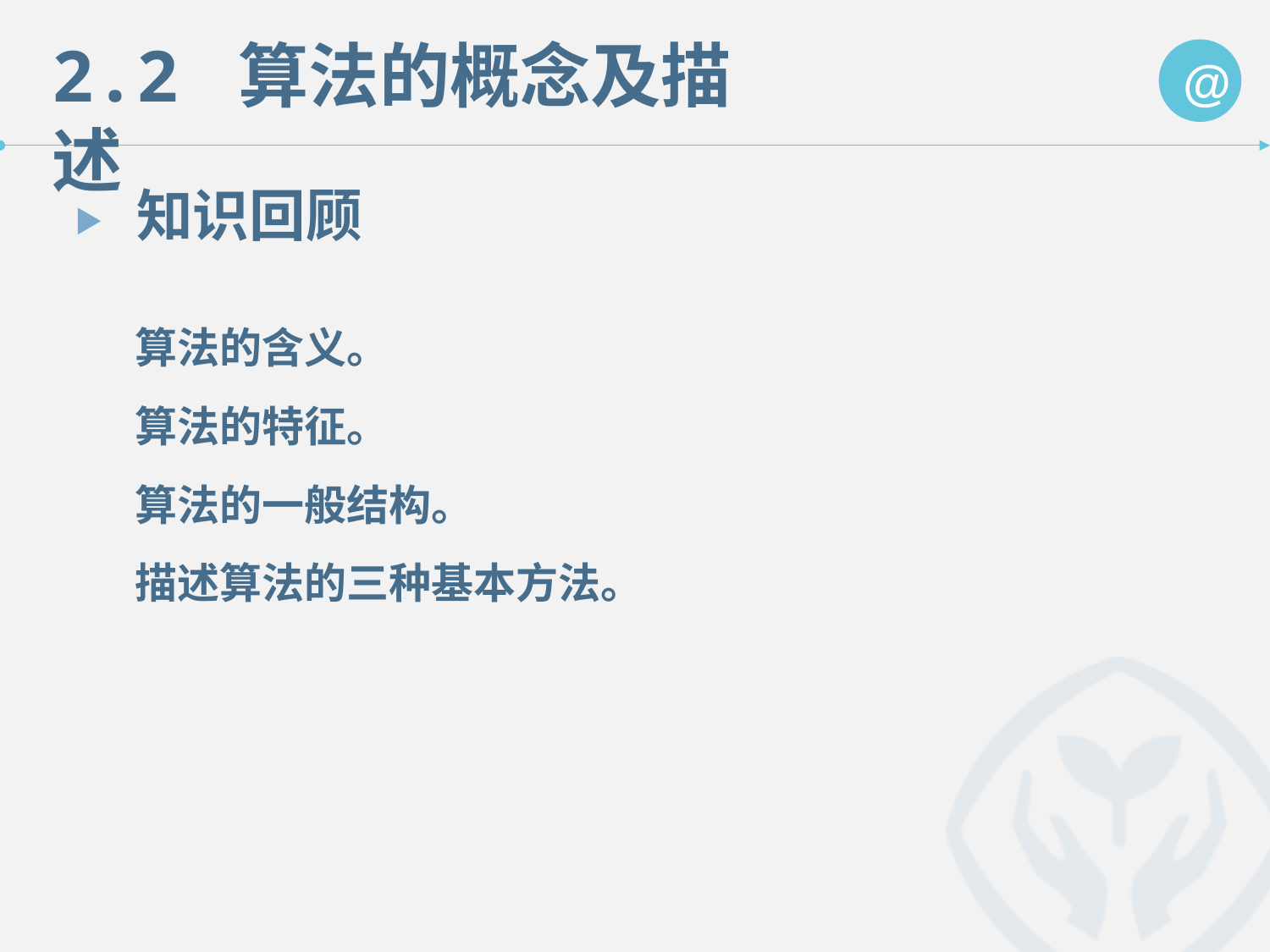

知识回顾

算法的含义。
算法的特征。
算法的一般结构。
描述算法的三种基本方法。